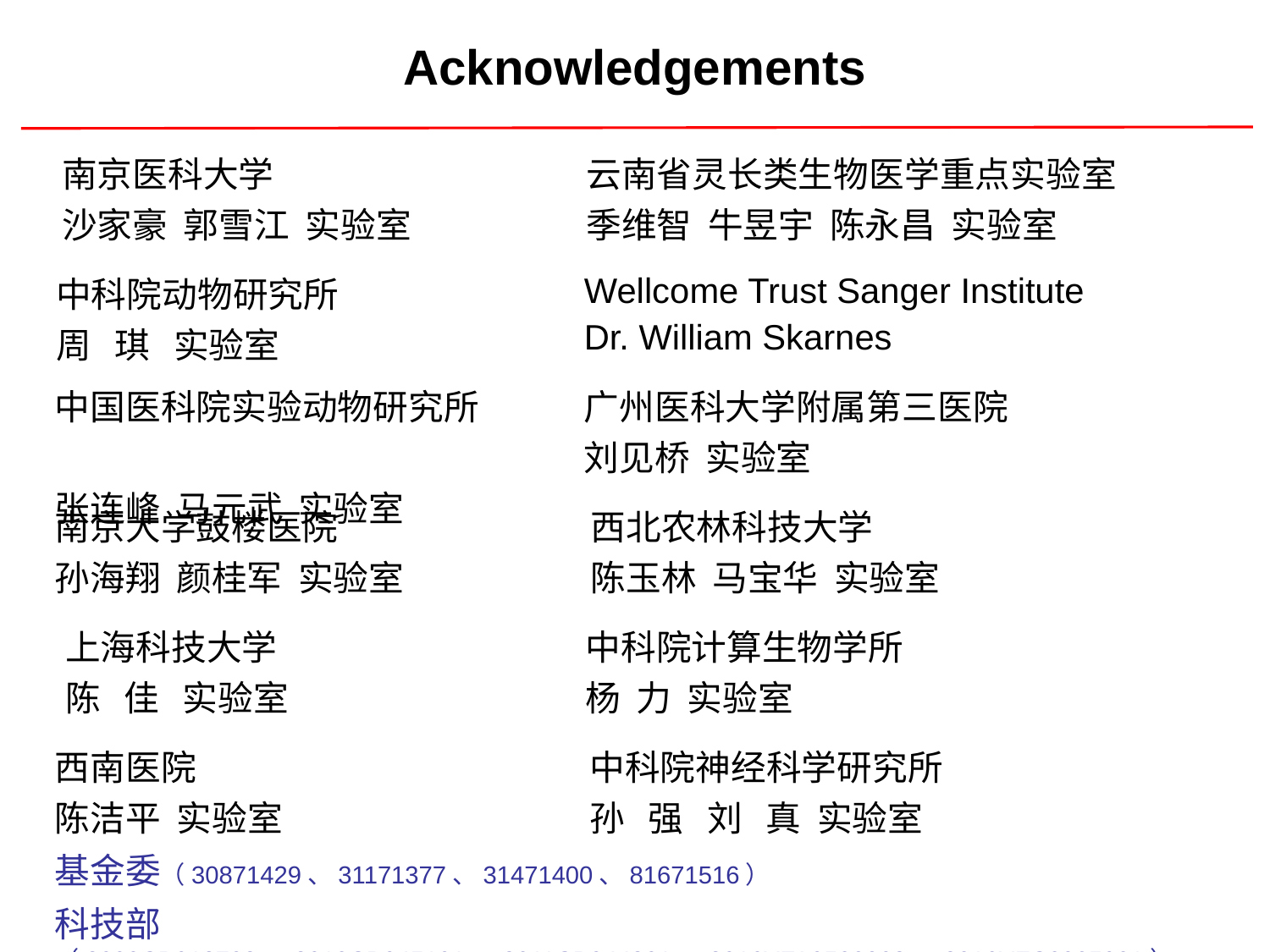

Acknowledgements

南京医科大学
沙家豪  郭雪江  实验室
云南省灵长类生物医学重点实验室
季维智  牛昱宇  陈永昌  实验室
中科院动物研究所
周   琪   实验室
Wellcome Trust Sanger Institute
Dr. William Skarnes
中国医科院实验动物研究所
张连峰  马元武  实验室
广州医科大学附属第三医院
刘见桥  实验室
南京大学鼓楼医院
孙海翔  颜桂军  实验室
西北农林科技大学
陈玉林  马宝华  实验室
上海科技大学
陈   佳   实验室
中科院计算生物学所
杨  力  实验室
西南医院
陈洁平  实验室
中科院神经科学研究所
孙   强   刘   真  实验室
基金委（30871429、31171377、31471400、81671516）
科技部（2009CB918703、2010CB945101、2011CB944301、2016YFA0500903、2016YFC0905901）